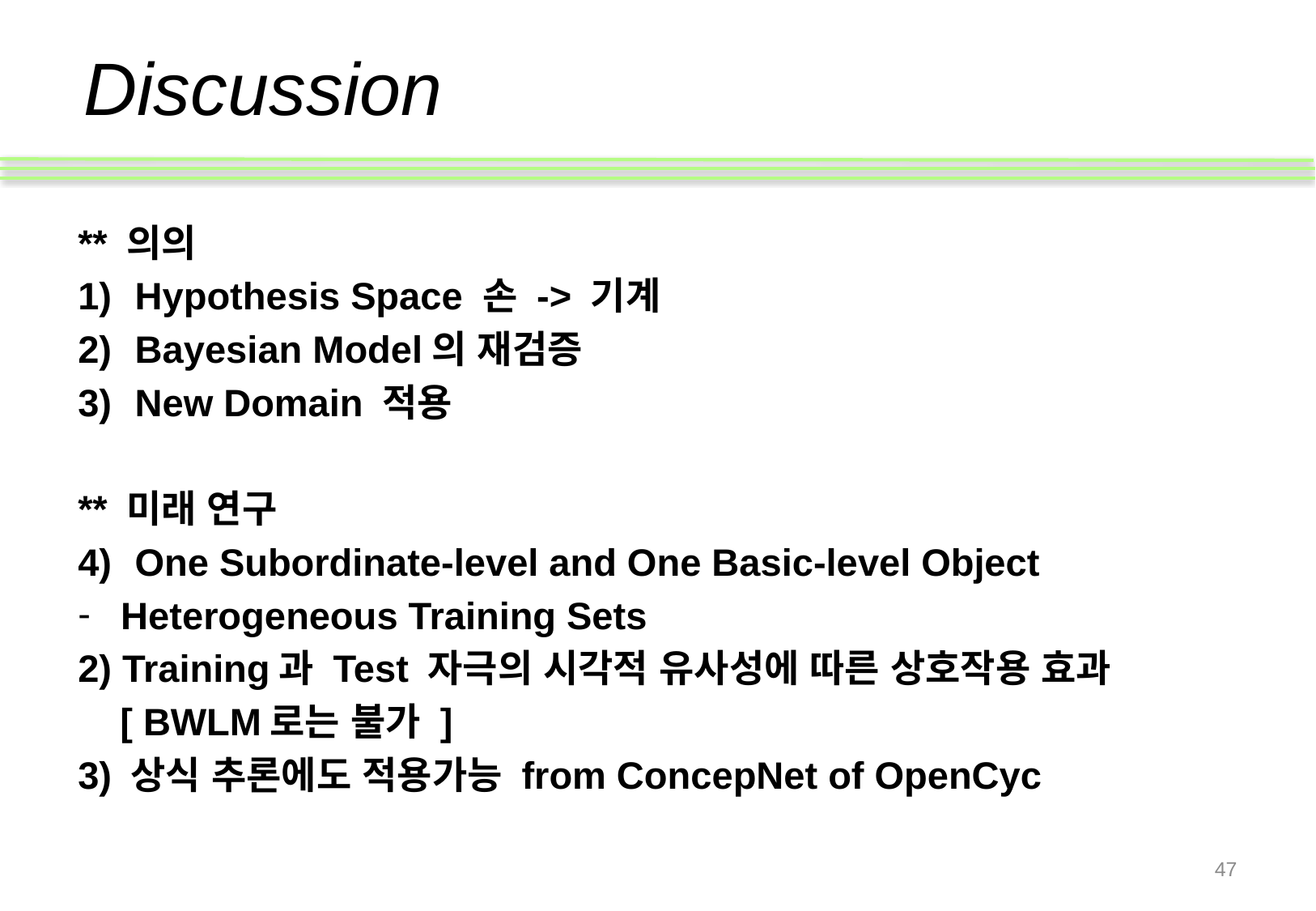

# Discussion
** 의의
Hypothesis Space 손 -> 기계
Bayesian Model의 재검증
New Domain 적용

** 미래 연구
One Subordinate-level and One Basic-level Object
Heterogeneous Training Sets
2) Training과 Test 자극의 시각적 유사성에 따른 상호작용 효과
    [ BWLM로는 불가 ]
3) 상식 추론에도 적용가능 from ConcepNet of OpenCyc
47